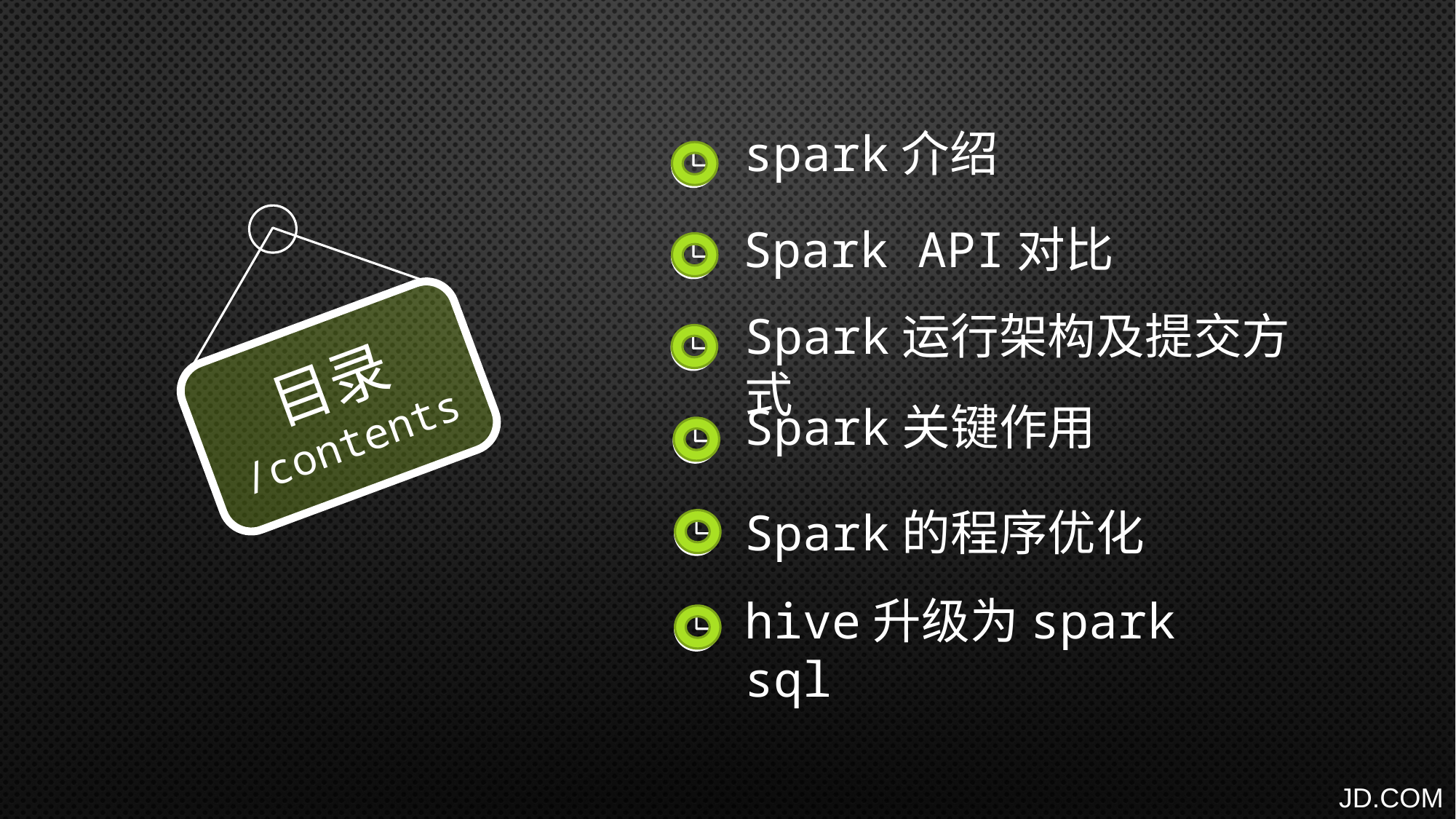

spark介绍

目录
/contents
Spark API对比

Spark运行架构及提交方式

Spark关键作用

Spark的程序优化

hive升级为spark sql

JD.COM